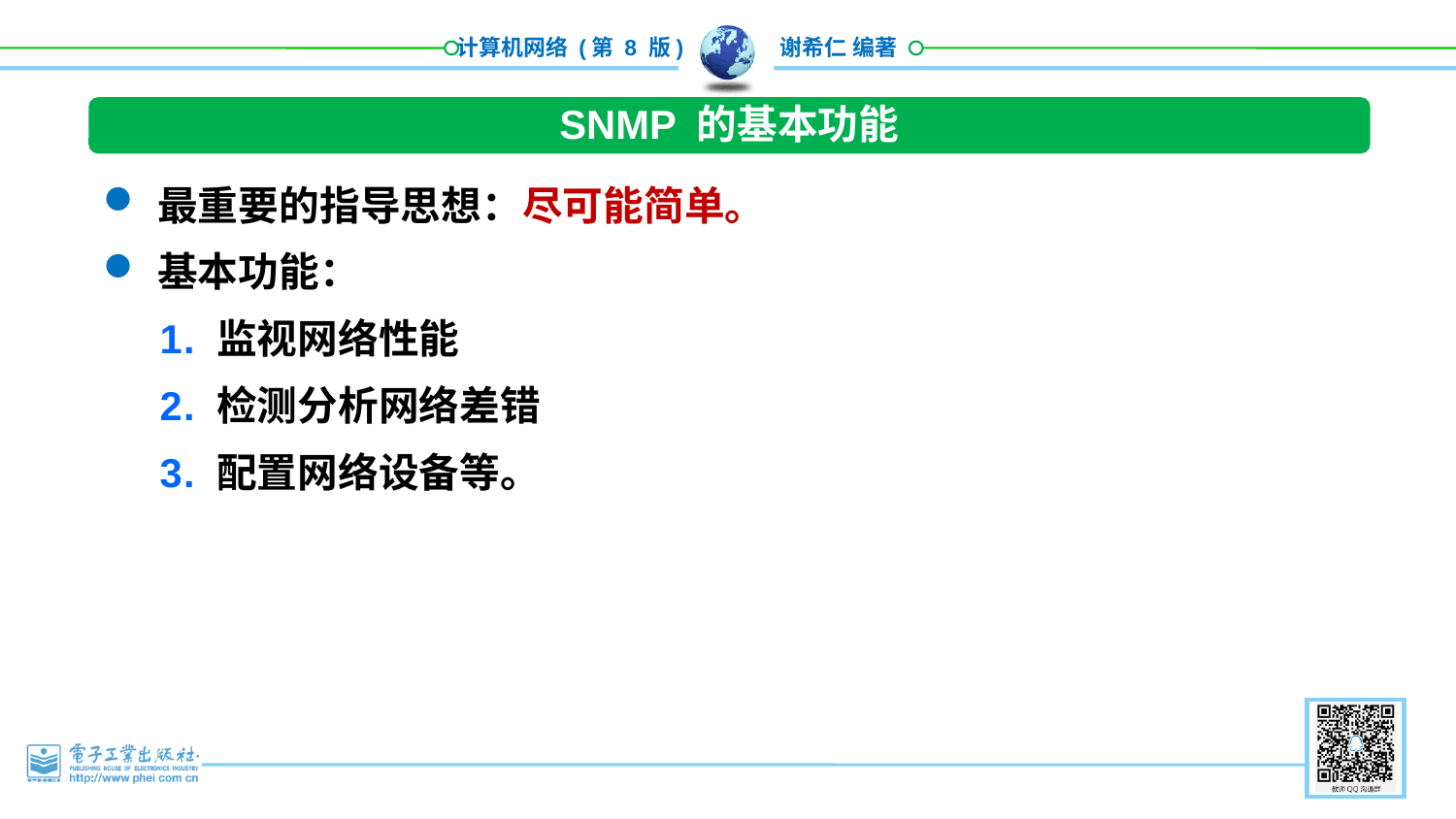

SNMP 的基本功能

最重要的指导思想：尽可能简单。
基本功能：
监视网络性能
检测分析网络差错
配置网络设备等。